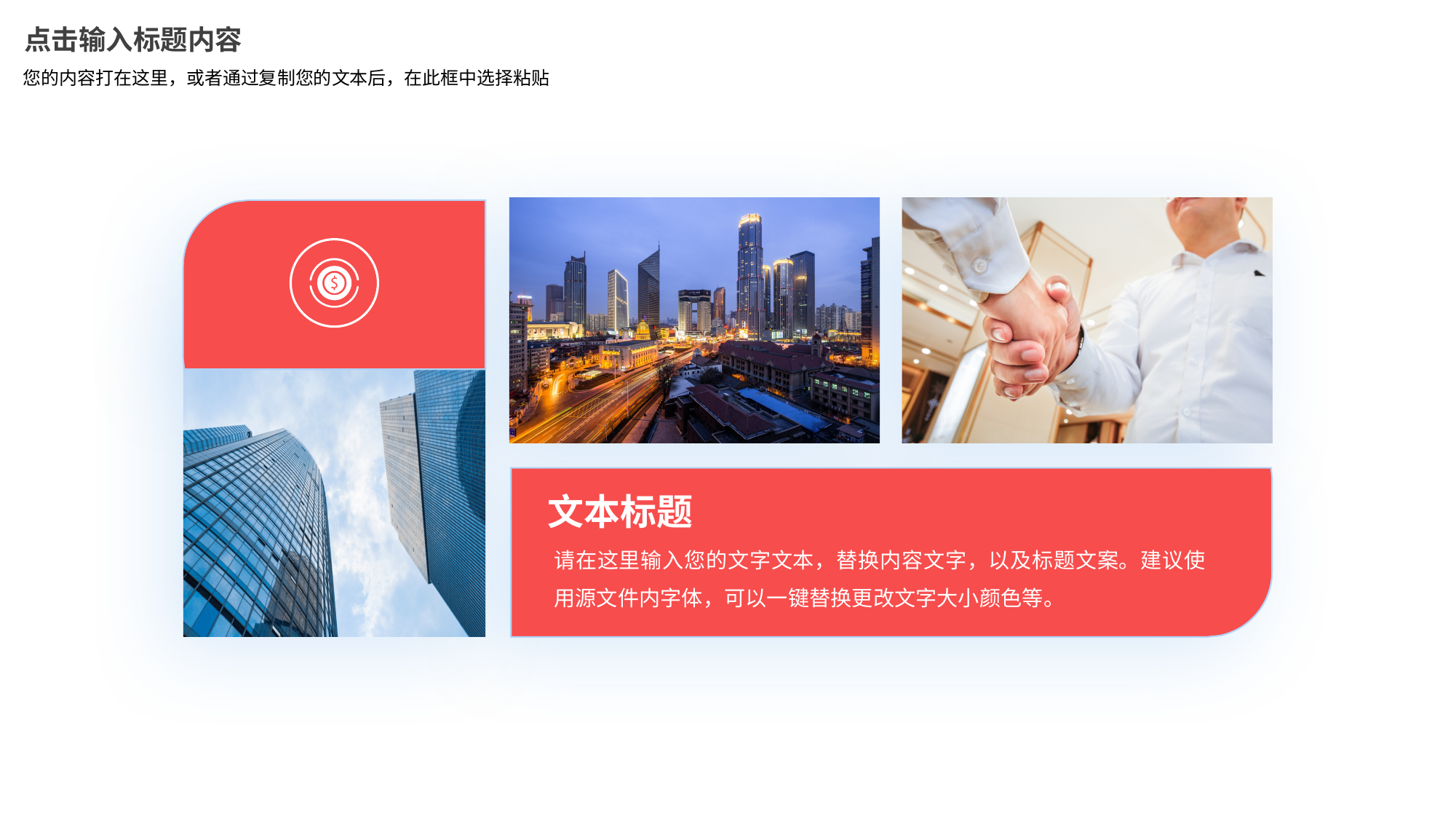

点击输入标题内容
您的内容打在这里，或者通过复制您的文本后，在此框中选择粘贴

文本标题
请在这里输入您的文字文本，替换内容文字，以及标题文案。建议使用源文件内字体，可以一键替换更改文字大小颜色等。